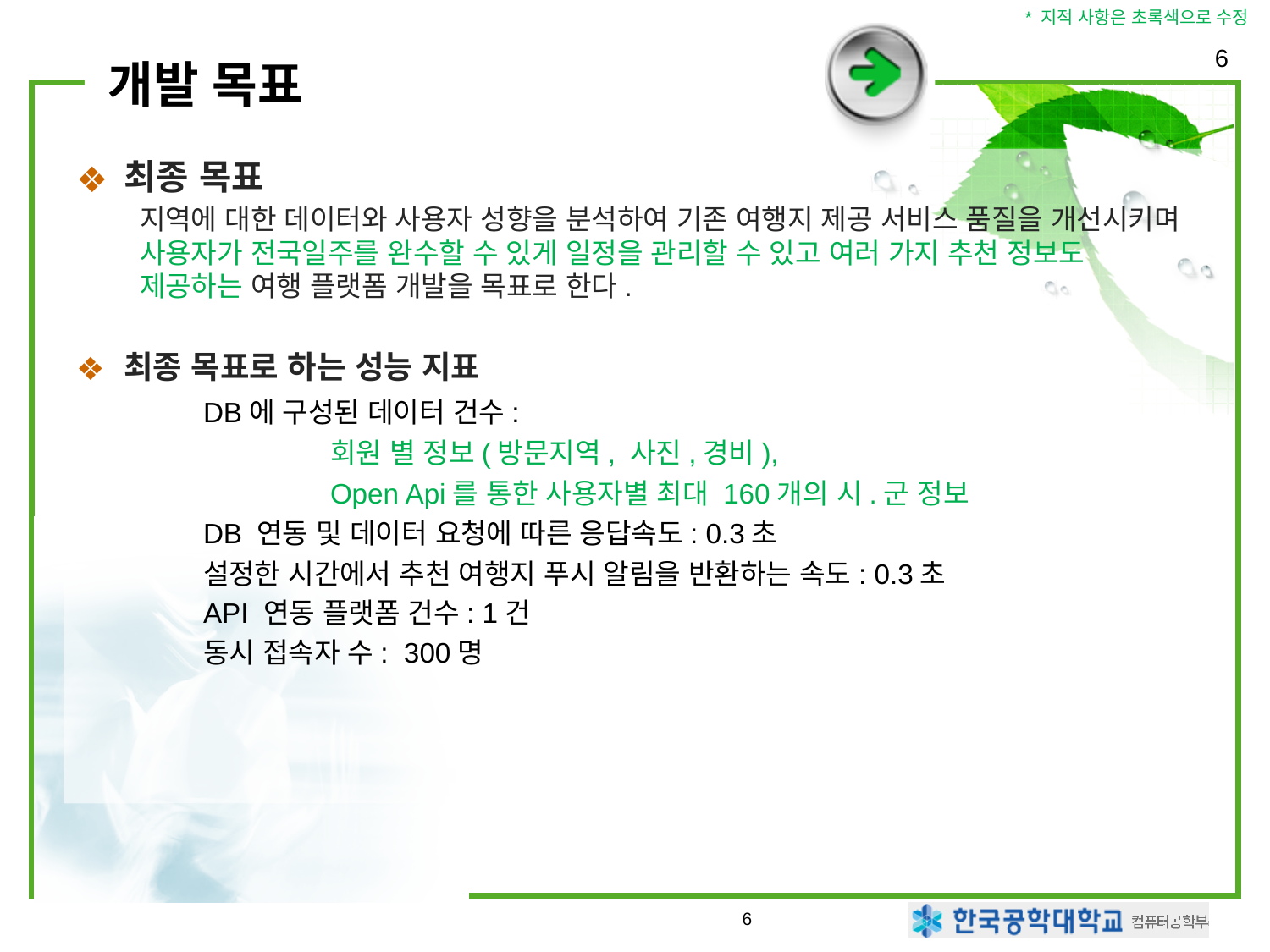

* 지적 사항은 초록색으로 수정
6
# 개발 목표
최종 목표
지역에 대한 데이터와 사용자 성향을 분석하여 기존 여행지 제공 서비스 품질을 개선시키며 사용자가 전국일주를 완수할 수 있게 일정을 관리할 수 있고 여러 가지 추천 정보도 제공하는 여행 플랫폼 개발을 목표로 한다.

최종 목표로 하는 성능 지표
	DB에 구성된 데이터 건수:
		회원 별 정보(방문지역, 사진,경비),
		Open Api를 통한 사용자별 최대 160개의 시.군 정보
	DB 연동 및 데이터 요청에 따른 응답속도: 0.3초
	설정한 시간에서 추천 여행지 푸시 알림을 반환하는 속도: 0.3초
	API 연동 플랫폼 건수: 1건
	동시 접속자 수:  300명